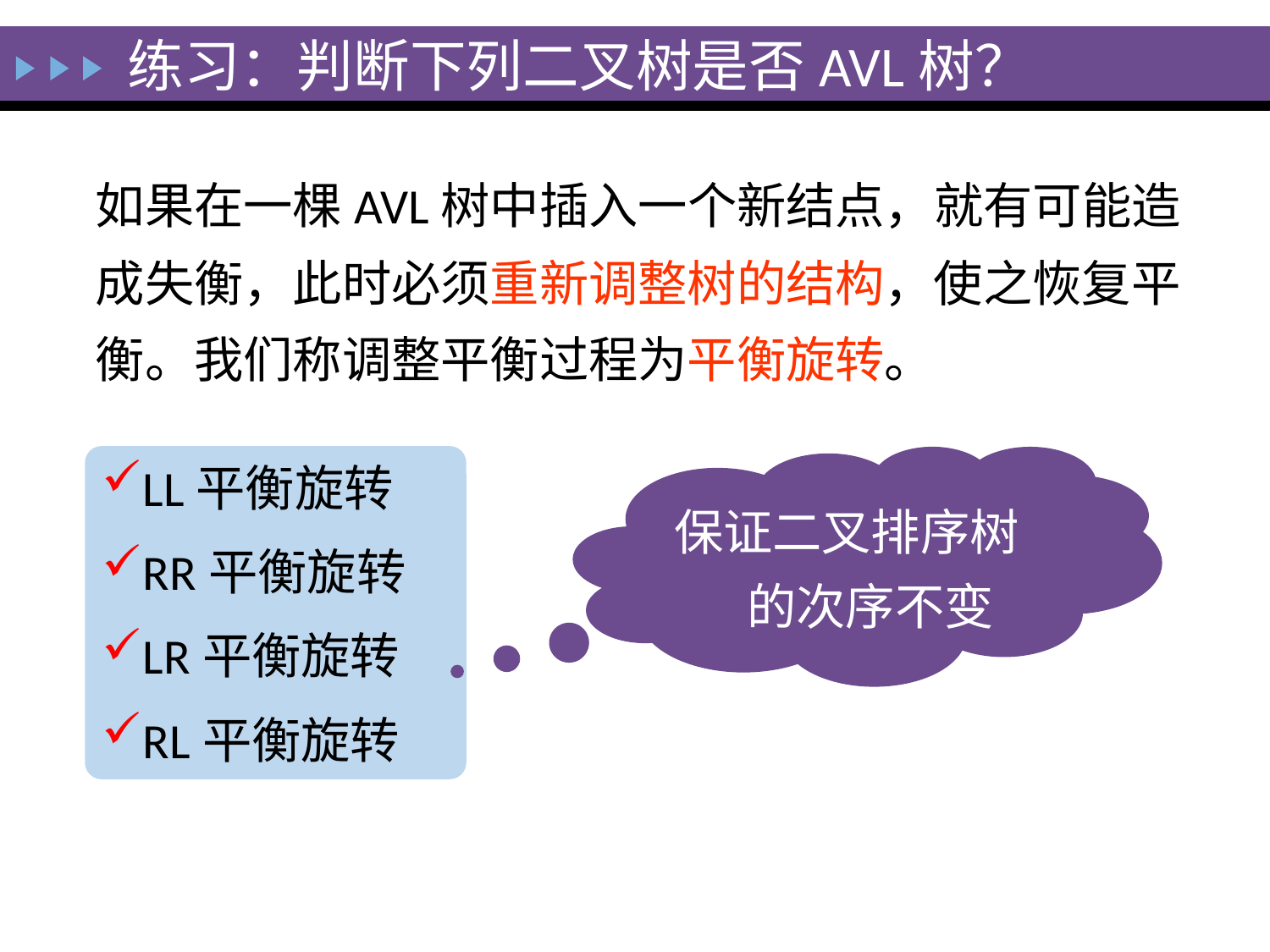

练习：判断下列二叉树是否AVL树？
如果在一棵AVL树中插入一个新结点，就有可能造成失衡，此时必须重新调整树的结构，使之恢复平衡。我们称调整平衡过程为平衡旋转。
LL平衡旋转
RR平衡旋转
LR平衡旋转
RL平衡旋转
保证二叉排序树的次序不变